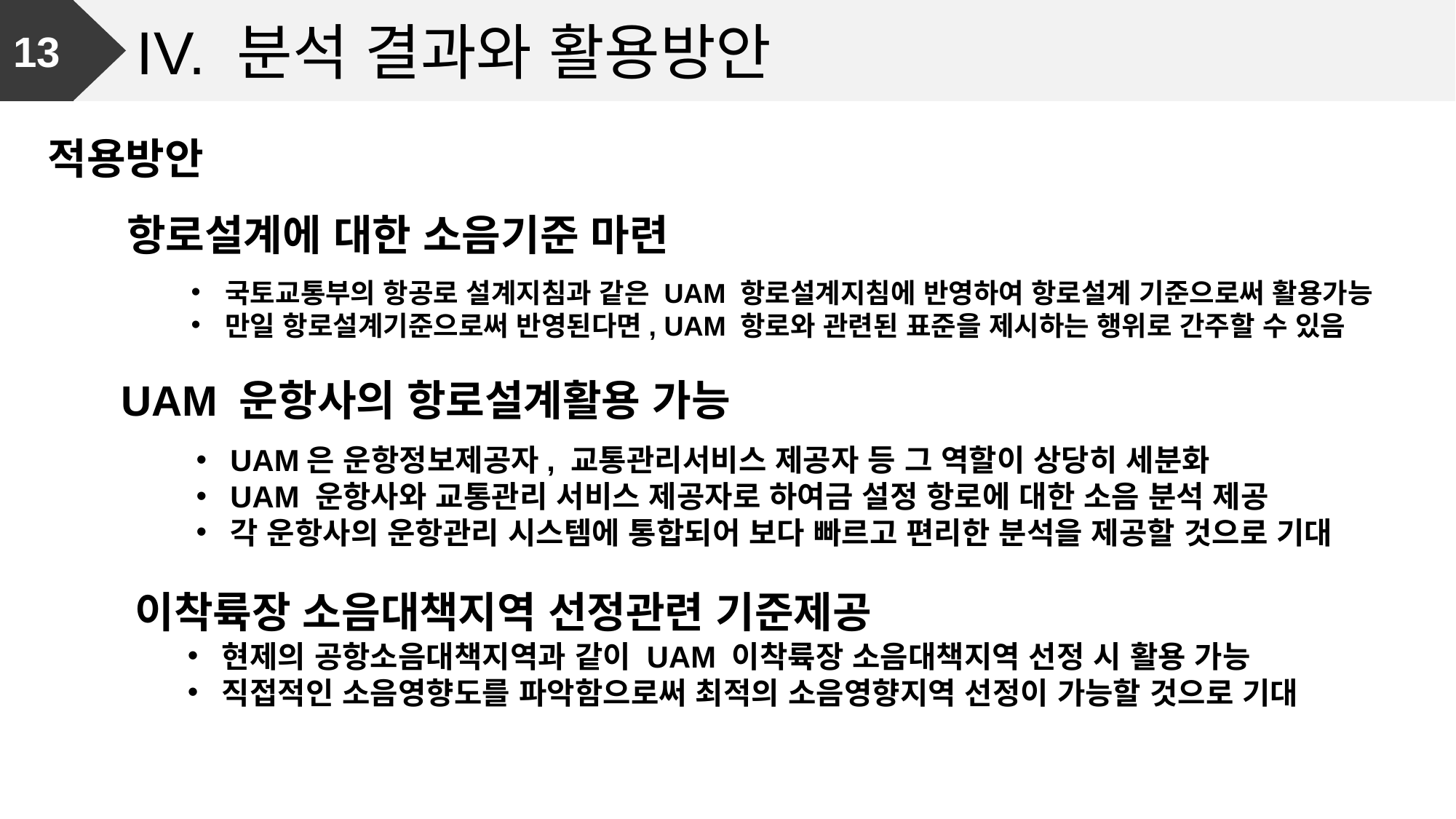

13

IV. 분석 결과와 활용방안
적용방안
항로설계에 대한 소음기준 마련
국토교통부의 항공로 설계지침과 같은 UAM 항로설계지침에 반영하여 항로설계 기준으로써 활용가능
만일 항로설계기준으로써 반영된다면, UAM 항로와 관련된 표준을 제시하는 행위로 간주할 수 있음
UAM 운항사의 항로설계활용 가능
UAM은 운항정보제공자, 교통관리서비스 제공자 등 그 역할이 상당히 세분화
UAM 운항사와 교통관리 서비스 제공자로 하여금 설정 항로에 대한 소음 분석 제공
각 운항사의 운항관리 시스템에 통합되어 보다 빠르고 편리한 분석을 제공할 것으로 기대
이착륙장 소음대책지역 선정관련 기준제공
현제의 공항소음대책지역과 같이 UAM 이착륙장 소음대책지역 선정 시 활용 가능
직접적인 소음영향도를 파악함으로써 최적의 소음영향지역 선정이 가능할 것으로 기대